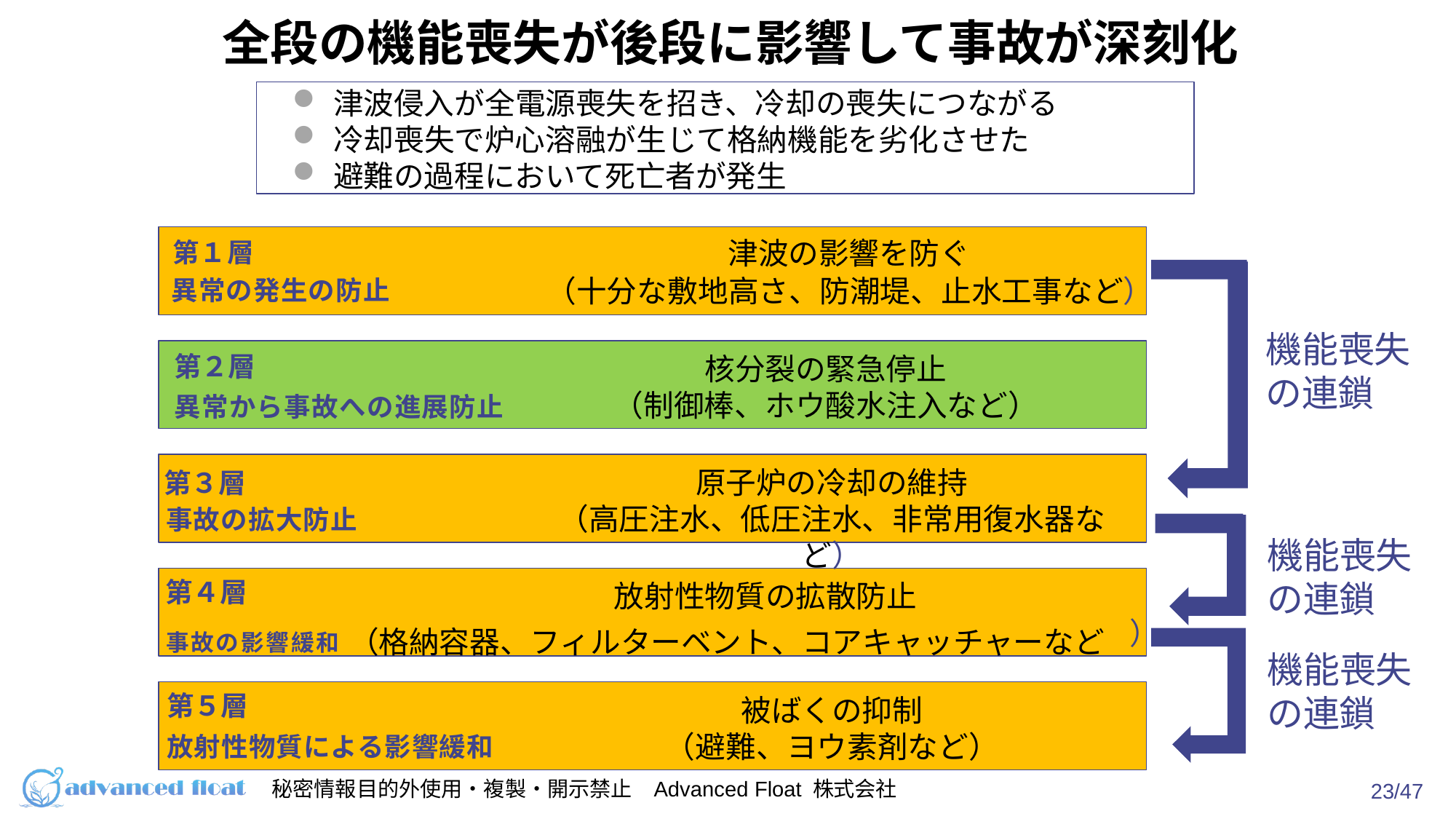

# 全段の機能喪失が後段に影響して事故が深刻化
津波侵⼊が全電源喪失を招き、冷却の喪失につながる
冷却喪失で炉⼼溶融が⽣じて格納機能を劣化させた
避難の過程において死亡者が発⽣

第１層
異常の発生の防止
津波の影響を防ぐ

（⼗分な敷地⾼さ、防潮堤、⽌⽔⼯事など）
機能喪失の連鎖

第２層
異常から事故への進展防止
核分裂の緊急停⽌
（制御棒、ホウ酸⽔注⼊など）

第３層
事故の拡大防止
原⼦炉の冷却の維持
（⾼圧注⽔、低圧注⽔、⾮常⽤復⽔器など）

機能喪失の連鎖

第４層
放射性物質の拡散防⽌
事故の影響緩和 （格納容器、フィルターベント、コアキャッチャーなど
）
機能喪失の連鎖
第５層
放射性物質による影響緩和

被ばくの抑制
（避難、ヨウ素剤など）
秘密情報⽬的外使⽤・複製・開⽰禁⽌
Advanced Float 株式会社
23/47